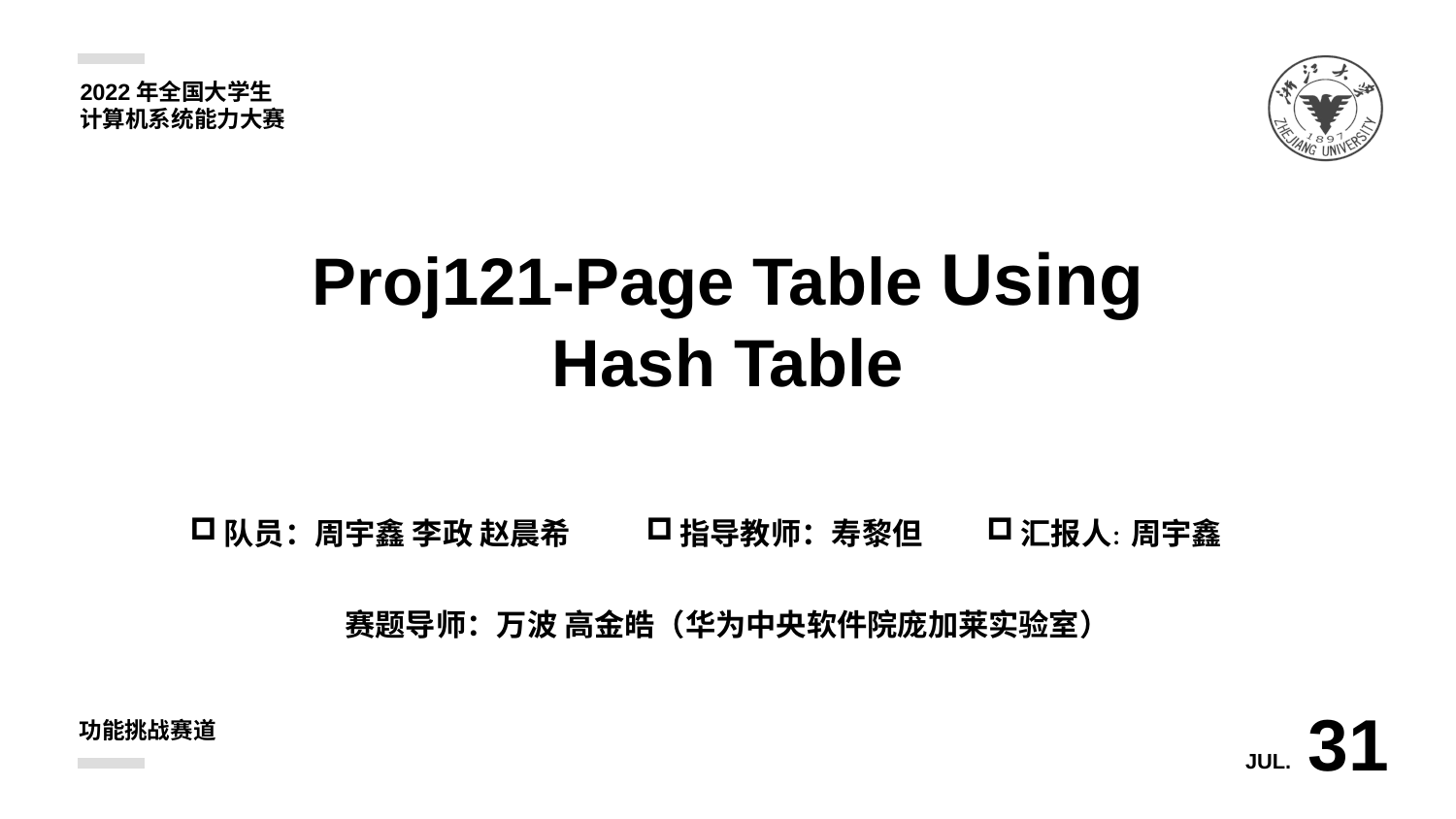

2022年全国大学生
计算机系统能力大赛
Proj121-Page Table Using Hash Table
指导教师：寿黎但
队员：周宇鑫 李政 赵晨希
汇报人：周宇鑫
赛题导师：万波 高金皓（华为中央软件院庞加莱实验室）
31
功能挑战赛道
JUL.